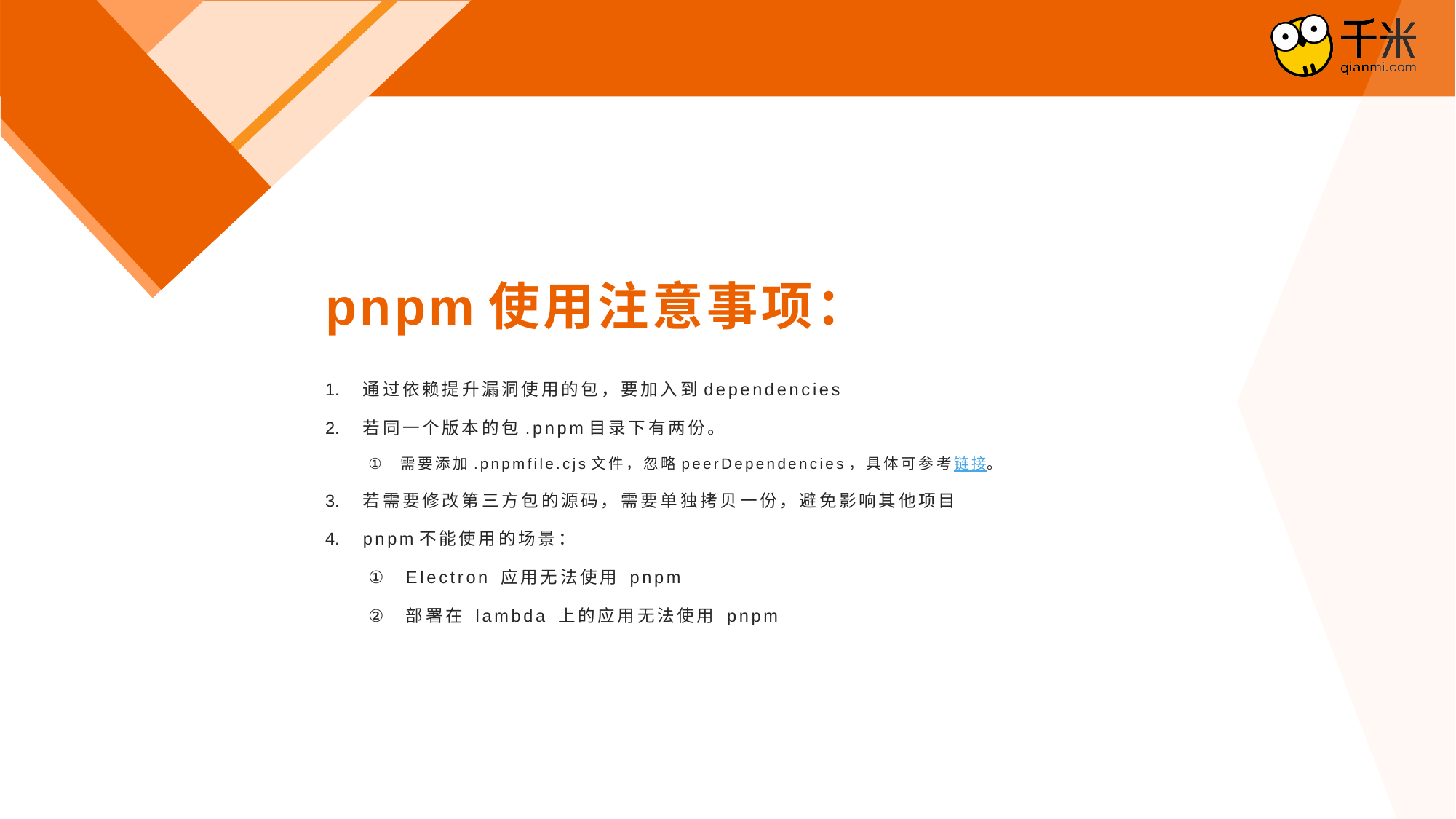

pnpm使用注意事项：
通过依赖提升漏洞使用的包，要加入到dependencies
若同一个版本的包.pnpm目录下有两份。
需要添加.pnpmfile.cjs文件，忽略peerDependencies，具体可参考链接。
若需要修改第三方包的源码，需要单独拷贝一份，避免影响其他项目
pnpm不能使用的场景：
Electron 应用无法使用 pnpm
部署在 lambda 上的应用无法使用 pnpm